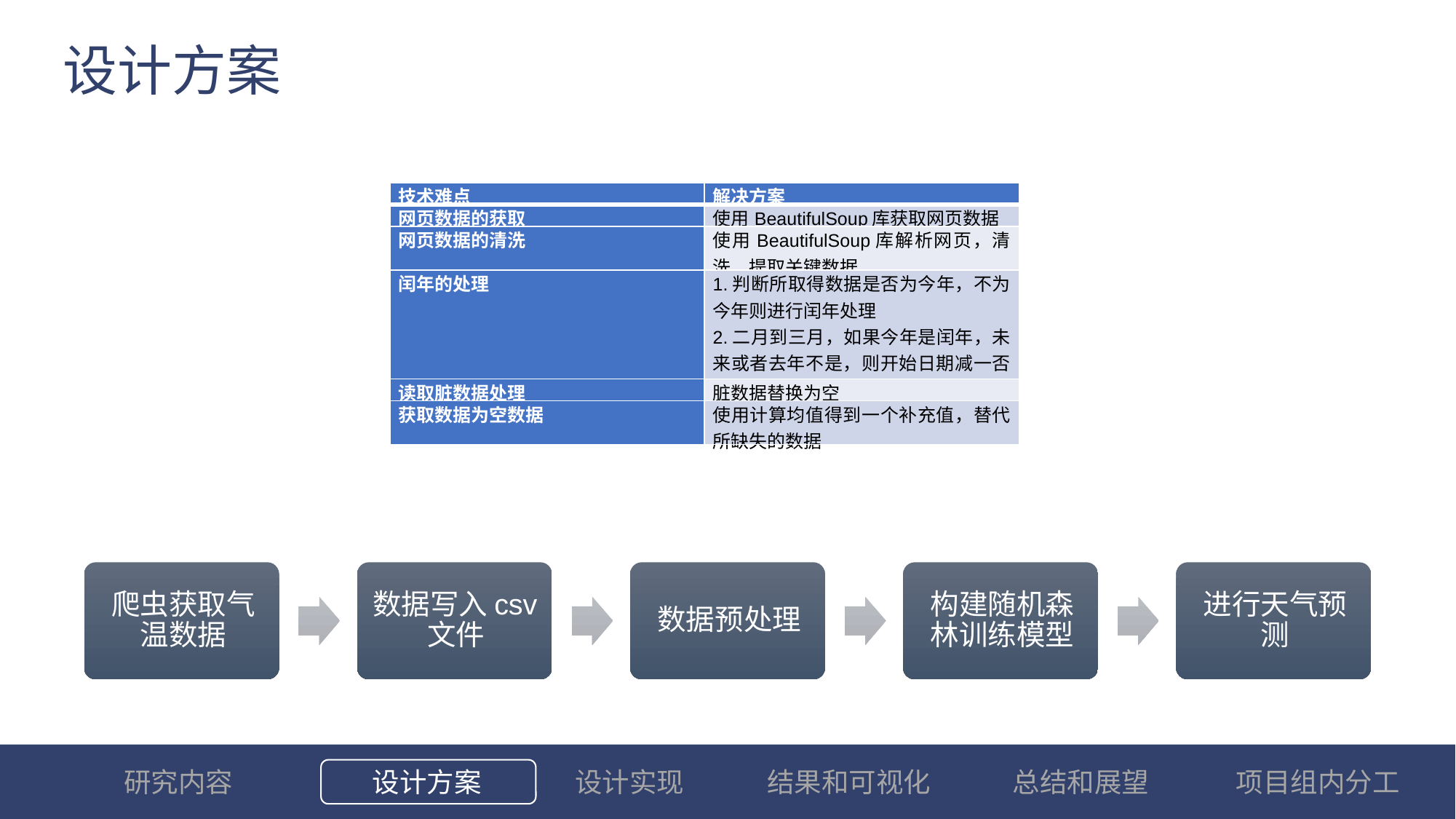

设计方案
| 技术难点 | 解决方案 |
| --- | --- |
| 网页数据的获取 | 使用BeautifulSoup库获取网页数据 |
| 网页数据的清洗 | 使用BeautifulSoup库解析网页，清洗、提取关键数据 |
| 闰年的处理 | 1.判断所取得数据是否为今年，不为今年则进行闰年处理 2.二月到三月，如果今年是闰年，未来或者去年不是，则开始日期减一否则加一 |
| 读取脏数据处理 | 脏数据替换为空 |
| 获取数据为空数据 | 使用计算均值得到一个补充值，替代所缺失的数据 |
爬虫获取气温数据

数据写入csv文件

数据预处理

构建随机森林训练模型

进行天气预测

设计方案
结果和可视化
总结和展望
项目组内分工
研究内容
选题背景和意义

国内外研究情况

论文研究方案
预期研究成果
研究进度安排
设计实现